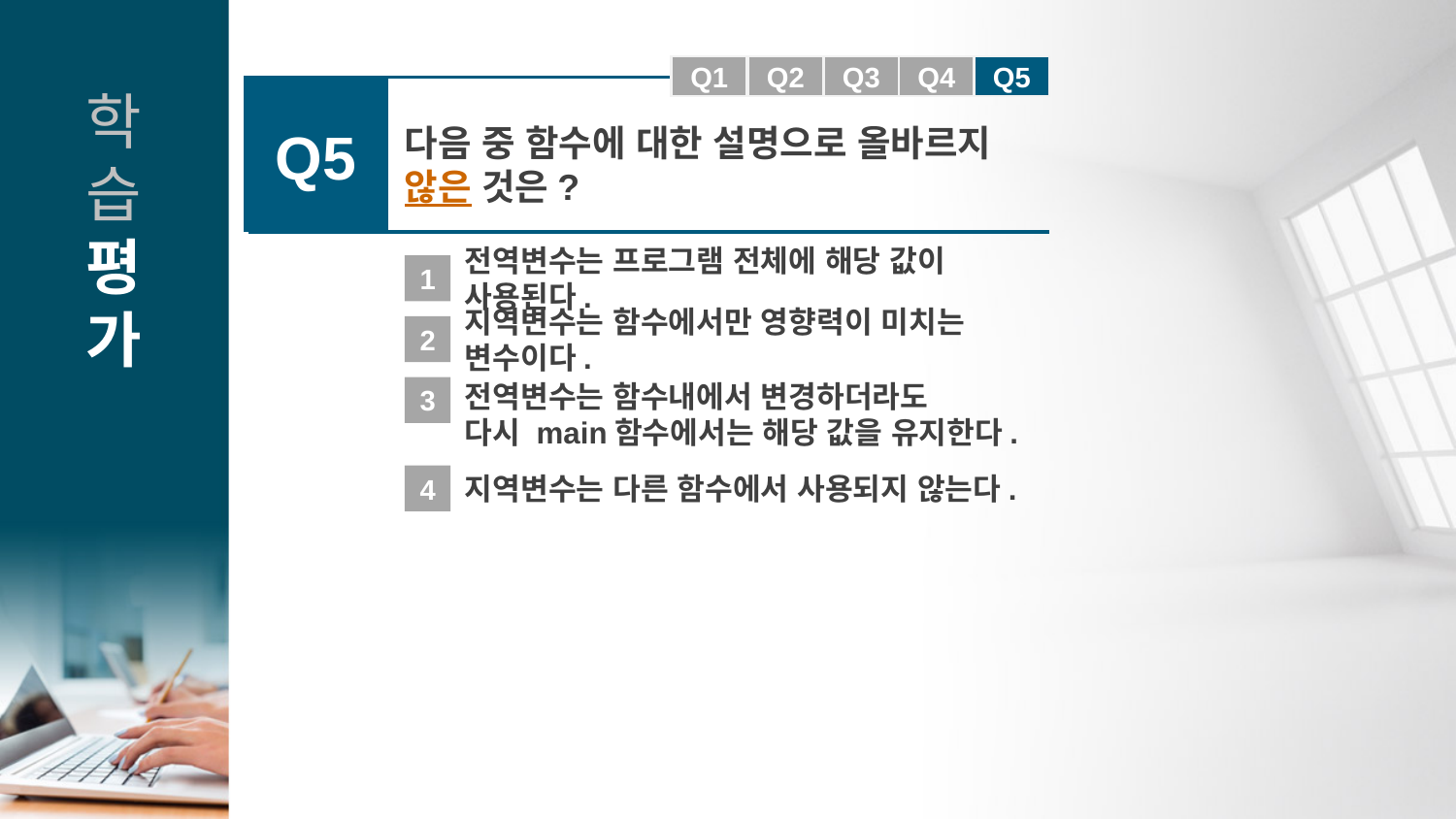

Q1
Q1
Q2
Q3
Q4
Q5
Q5
다음 중 함수에 대한 설명으로 올바르지 않은 것은?
1
전역변수는 프로그램 전체에 해당 값이 사용된다.
2
지역변수는 함수에서만 영향력이 미치는 변수이다.
3
전역변수는 함수내에서 변경하더라도
다시 main함수에서는 해당 값을 유지한다.
4
지역변수는 다른 함수에서 사용되지 않는다.